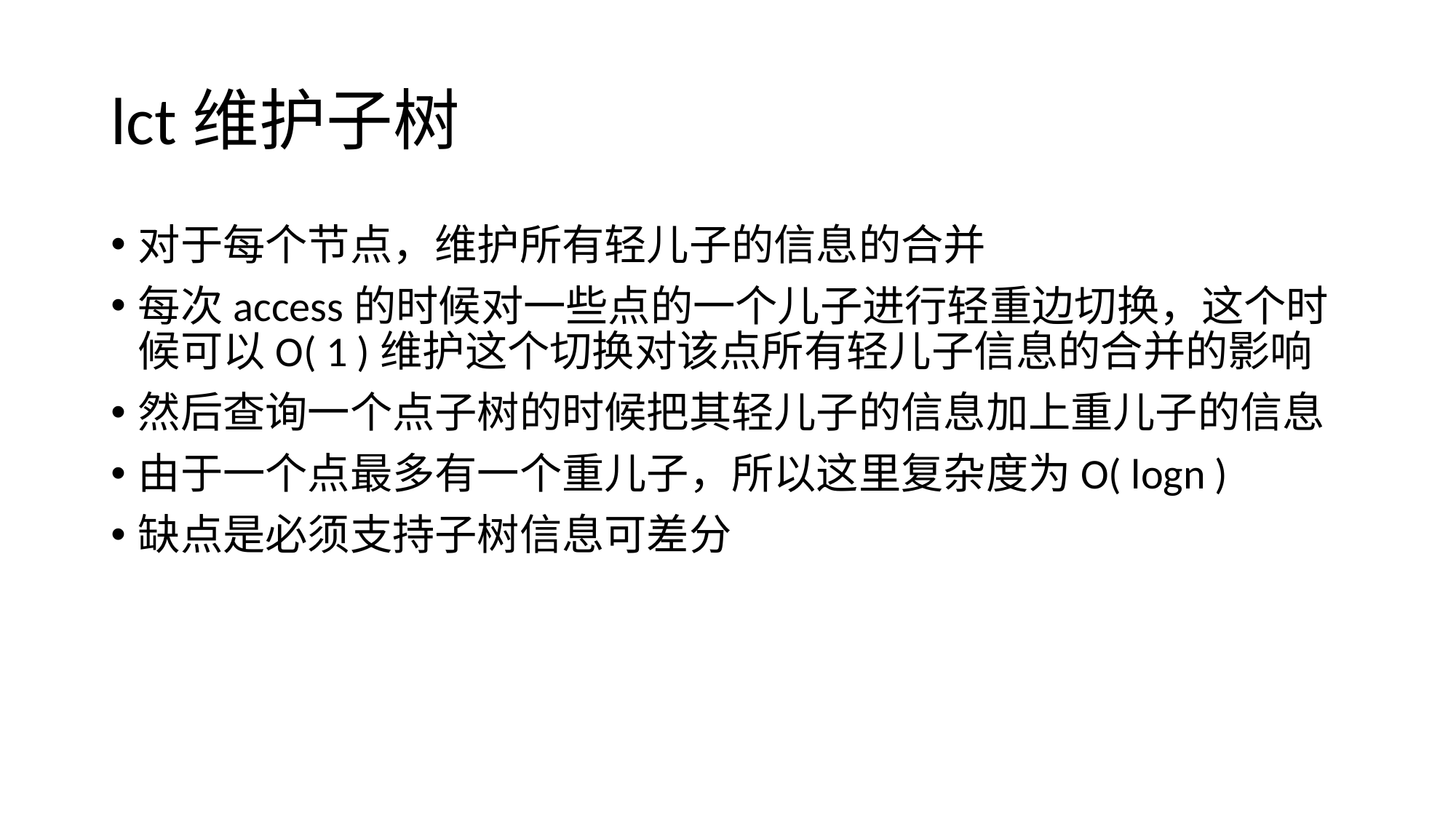

# lct维护子树
对于每个节点，维护所有轻儿子的信息的合并
每次access的时候对一些点的一个儿子进行轻重边切换，这个时候可以O( 1 )维护这个切换对该点所有轻儿子信息的合并的影响
然后查询一个点子树的时候把其轻儿子的信息加上重儿子的信息
由于一个点最多有一个重儿子，所以这里复杂度为O( logn )
缺点是必须支持子树信息可差分